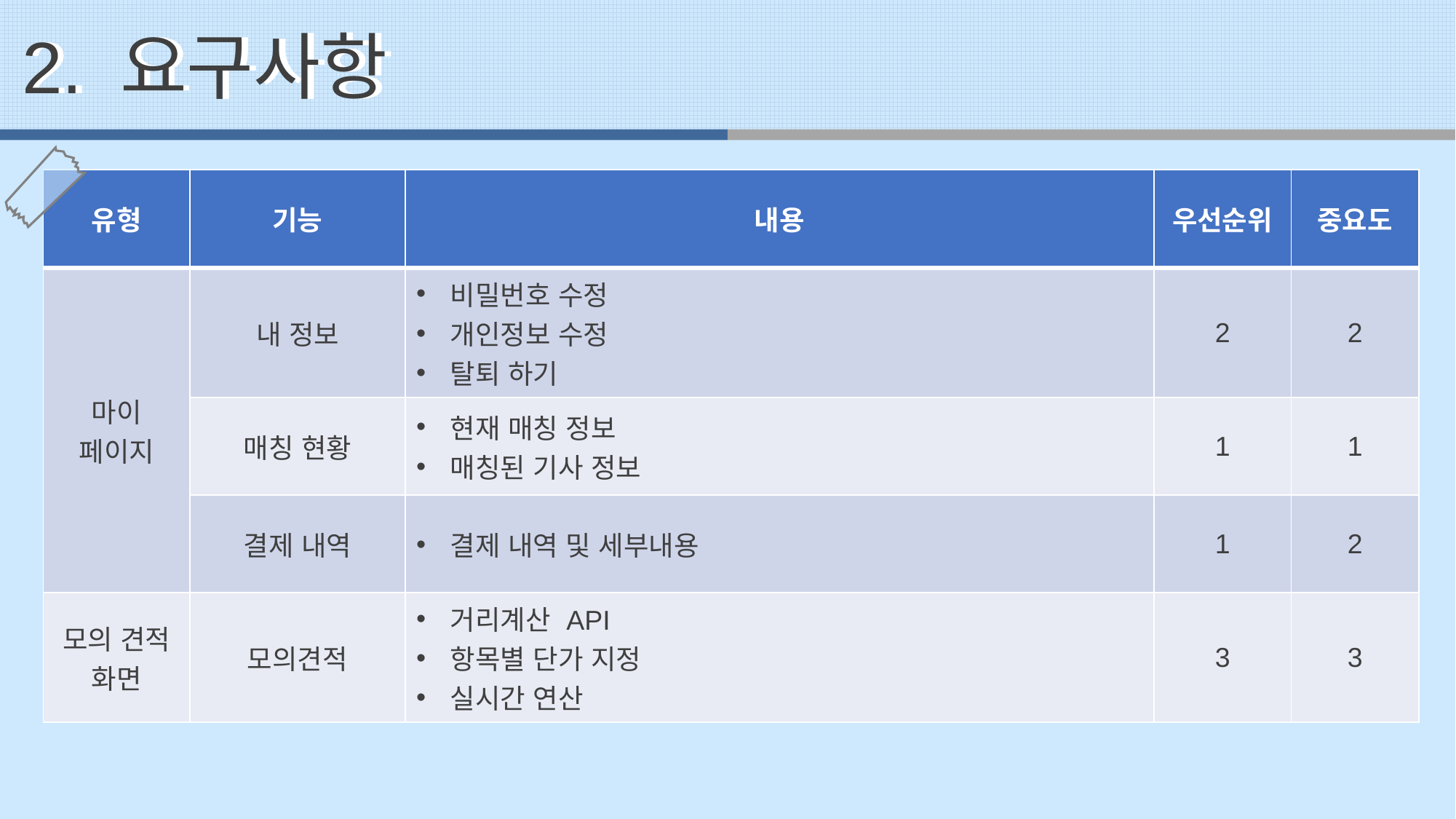

2. 요구사항
2. 요구사항

| 유형 | 기능 | 내용 | 우선순위 | 중요도 |
| --- | --- | --- | --- | --- |
| 마이 페이지 | 내 정보 | 비밀번호 수정 개인정보 수정 탈퇴 하기 | 2 | 2 |
|  | 매칭 현황 | 현재 매칭 정보 매칭된 기사 정보 | 1 | 1 |
|  | 결제 내역 | 결제 내역 및 세부내용 | 1 | 2 |
| 모의 견적 화면 | 모의견적 | 거리계산 API 항목별 단가 지정 실시간 연산 | 3 | 3 |